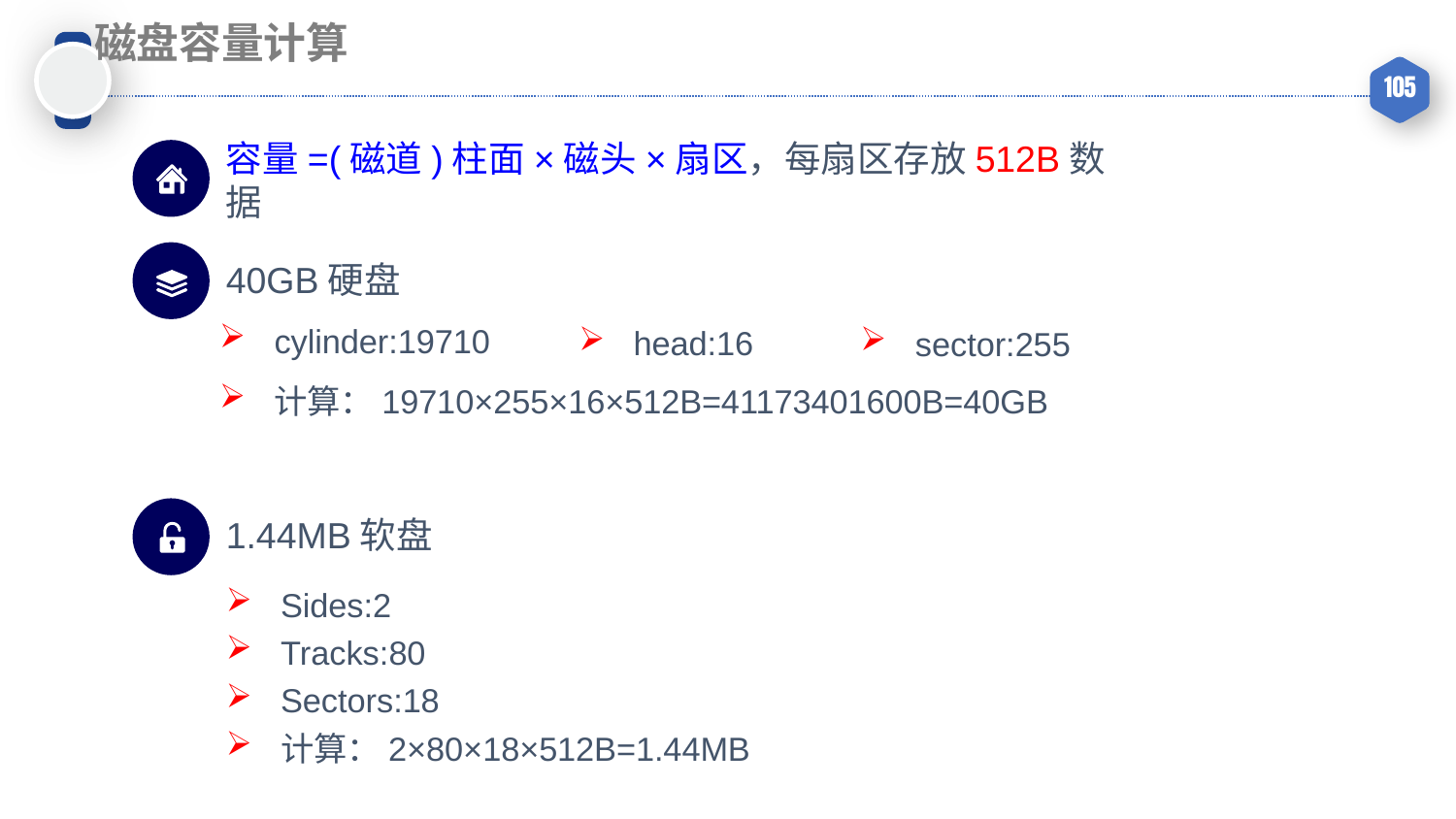

磁盘容量计算

容量=(磁道)柱面×磁头×扇区，每扇区存放512B数据

40GB硬盘

cylinder:19710
计算：19710×255×16×512B=41173401600B=40GB
sector:255
head:16

1.44MB软盘

Sides:2
Tracks:80
Sectors:18
计算：2×80×18×512B=1.44MB